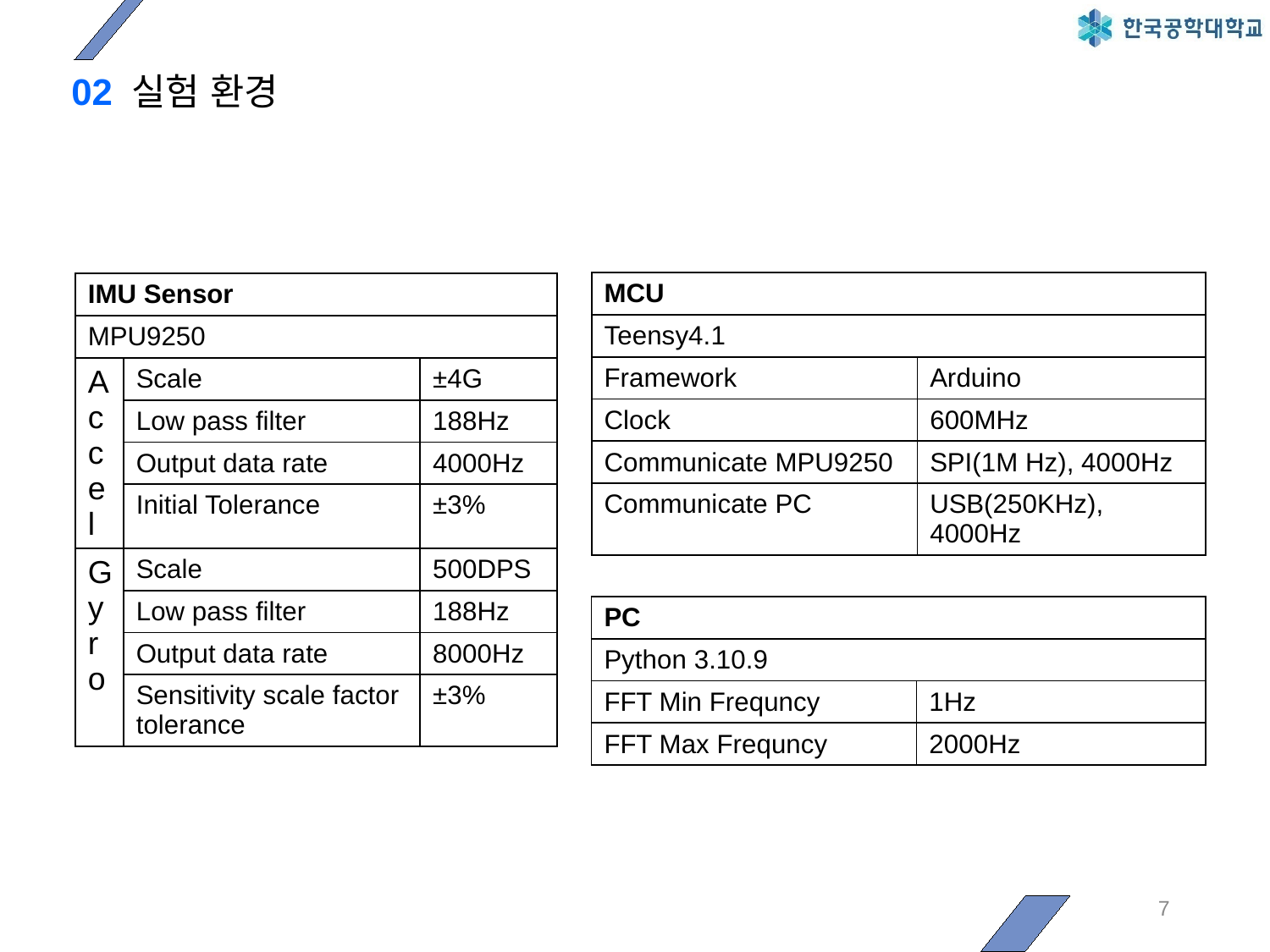

# 02 실험 환경
| MCU |  |
| --- | --- |
| Teensy4.1 |  |
| Framework | Arduino |
| Clock | 600MHz |
| Communicate MPU9250 | SPI(1M Hz), 4000Hz |
| Communicate PC | USB(250KHz), 4000Hz |
| IMU Sensor |  |  |
| --- | --- | --- |
| MPU9250 |  |  |
| A c c e l | Scale | ±4G |
|  | Low pass filter | 188Hz |
|  | Output data rate | 4000Hz |
|  | Initial Tolerance | ±3% |
| G y r o | Scale | 500DPS |
|  | Low pass filter | 188Hz |
|  | Output data rate | 8000Hz |
|  | Sensitivity scale factor tolerance | ±3% |
| PC |  |
| --- | --- |
| Python 3.10.9 |  |
| FFT Min Frequncy | 1Hz |
| FFT Max Frequncy | 2000Hz |
7